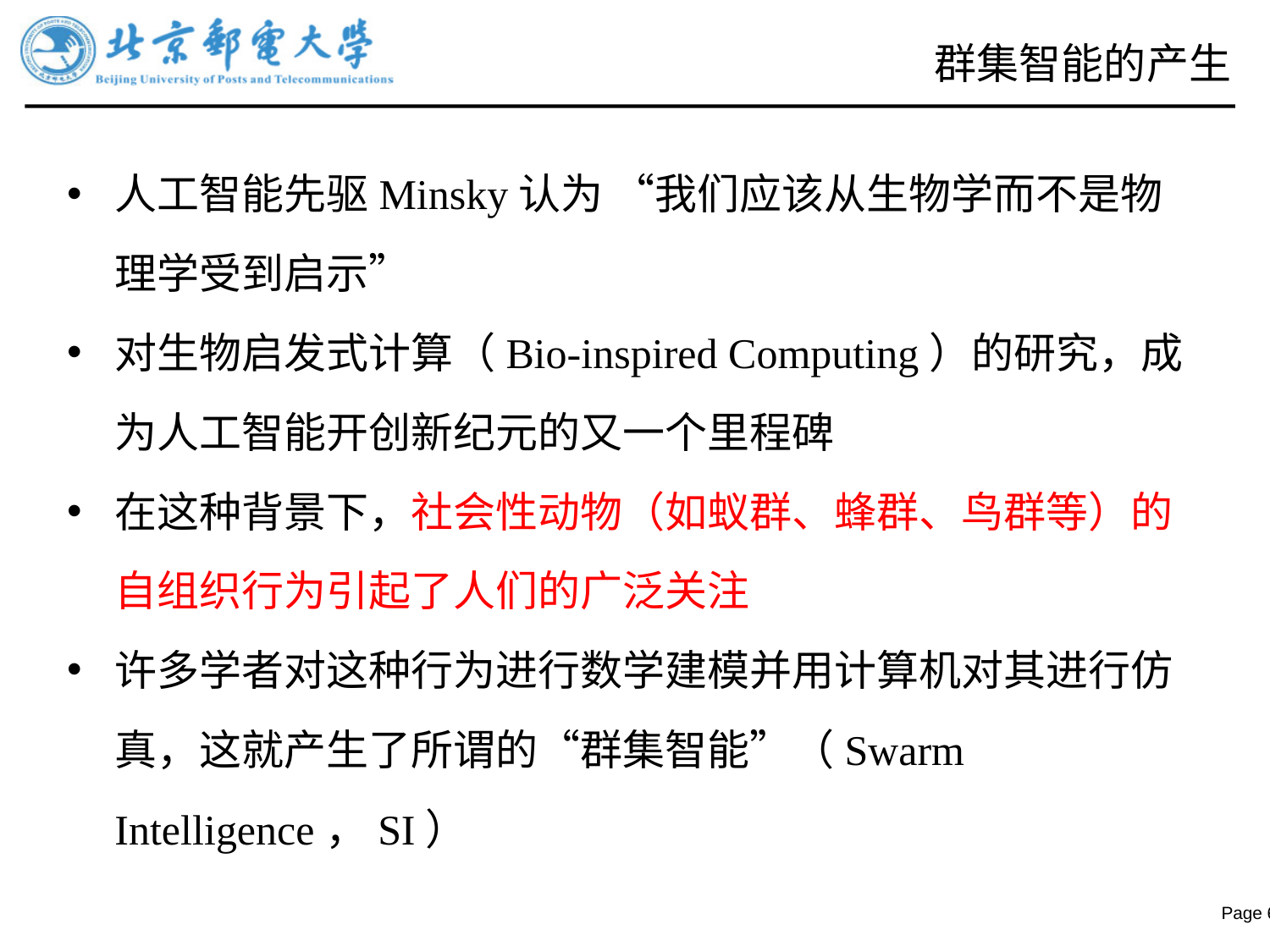

# 群集智能的产生
人工智能先驱Minsky认为 “我们应该从生物学而不是物理学受到启示”
对生物启发式计算（Bio-inspired Computing）的研究，成为人工智能开创新纪元的又一个里程碑
在这种背景下，社会性动物（如蚁群、蜂群、鸟群等）的自组织行为引起了人们的广泛关注
许多学者对这种行为进行数学建模并用计算机对其进行仿真，这就产生了所谓的“群集智能”（Swarm Intelligence，SI）